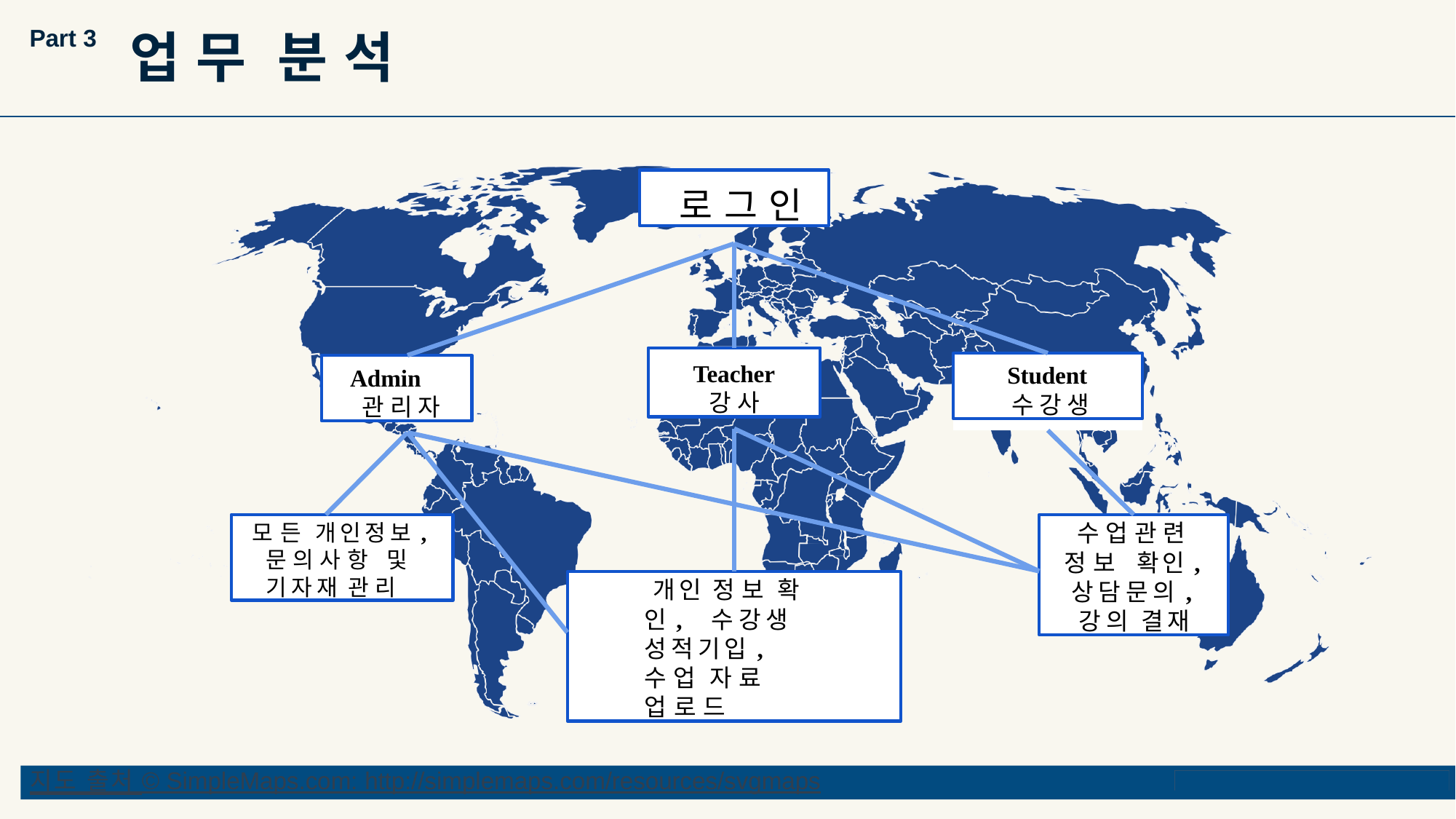

Part 3
# 업무 분석

로그인

Teacher
강사

Student
수강생
Admin
관리자

수업관련 정보 확인, 상담문의, 강의 결재
모든 개인정보,  문의사항 및  기자재 관리

개인 정보 확인,  수강생 성적기입, 수업 자료 업로드
지도 출처 © SimpleMaps.com: http://simplemaps.com/resources/svgmaps

ⓒSaebyeol Yu. Saebyeol’s PowerPoint